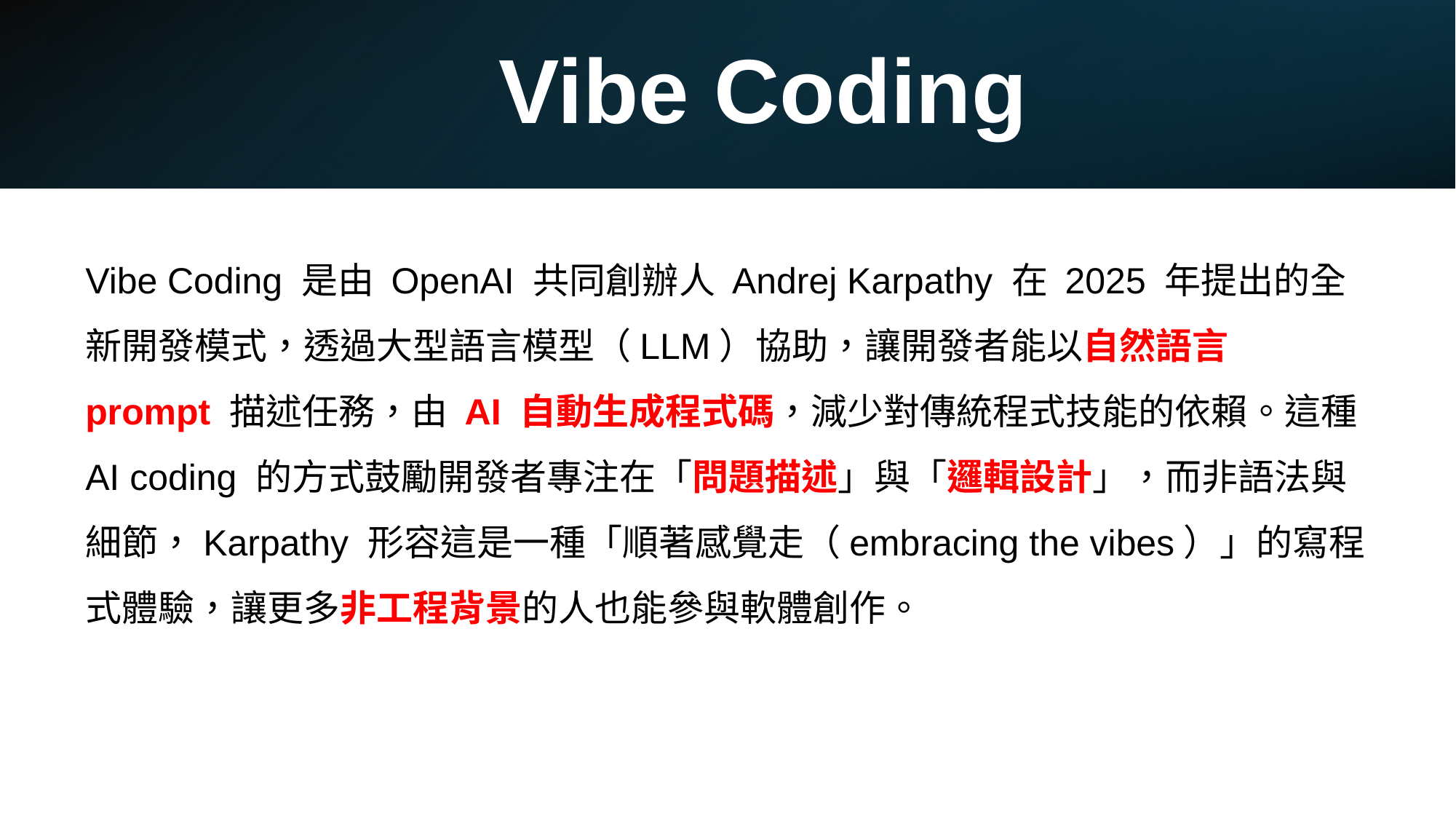

# Vibe Coding
Vibe Coding 是由 OpenAI 共同創辦人 Andrej Karpathy 在 2025 年提出的全新開發模式，透過大型語言模型（LLM）協助，讓開發者能以自然語言 prompt 描述任務，由 AI 自動生成程式碼，減少對傳統程式技能的依賴。這種 AI coding 的方式鼓勵開發者專注在「問題描述」與「邏輯設計」，而非語法與細節，Karpathy 形容這是一種「順著感覺走（embracing the vibes）」的寫程式體驗，讓更多非工程背景的人也能參與軟體創作。

5